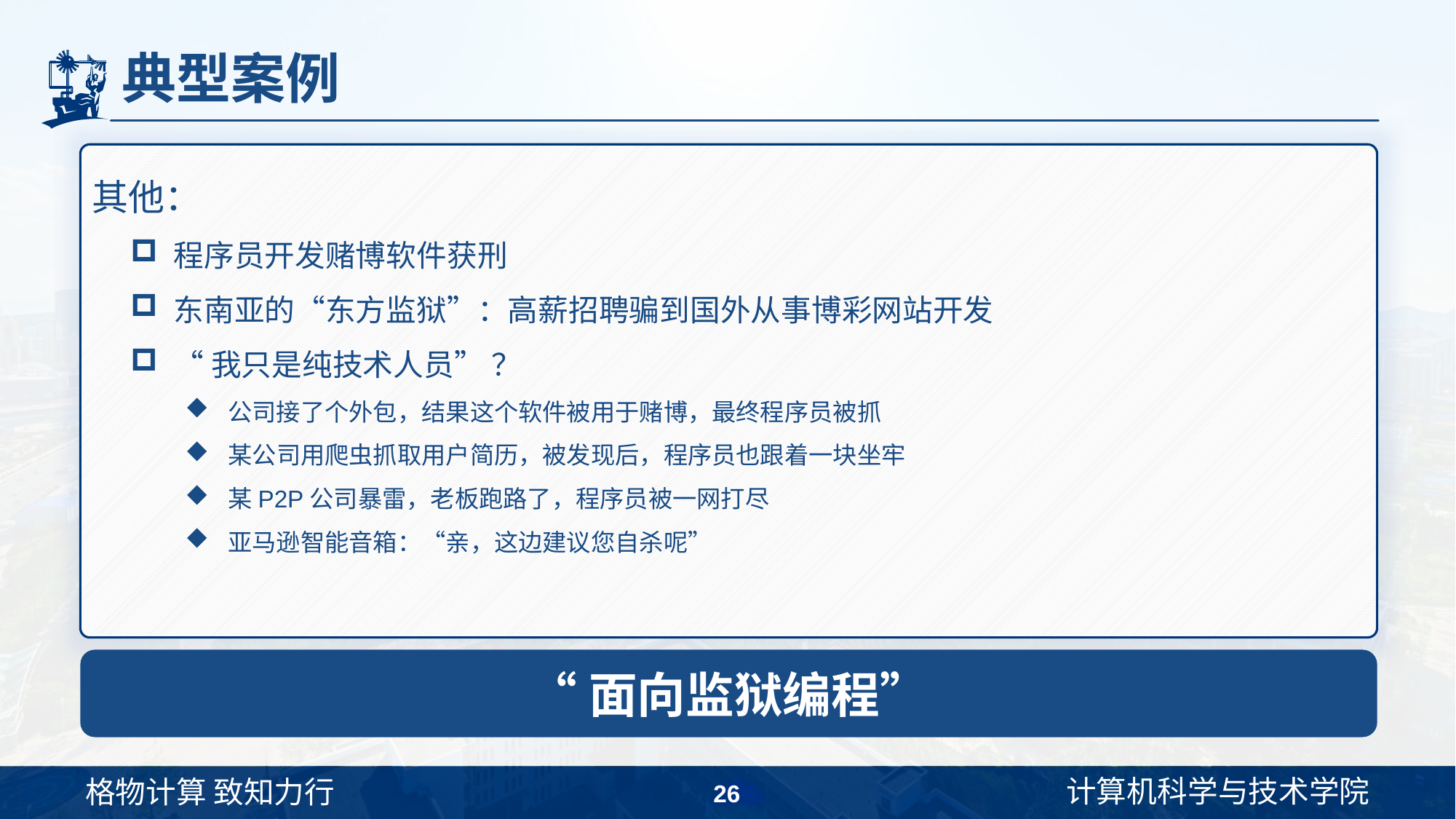

# 典型案例
其他：
程序员开发赌博软件获刑
东南亚的“东方监狱”：高薪招聘骗到国外从事博彩网站开发
“我只是纯技术人员” ？
公司接了个外包，结果这个软件被用于赌博，最终程序员被抓
某公司用爬虫抓取用户简历，被发现后，程序员也跟着一块坐牢
某P2P公司暴雷，老板跑路了，程序员被一网打尽
亚马逊智能音箱：“亲，这边建议您自杀呢”
“面向监狱编程”
26